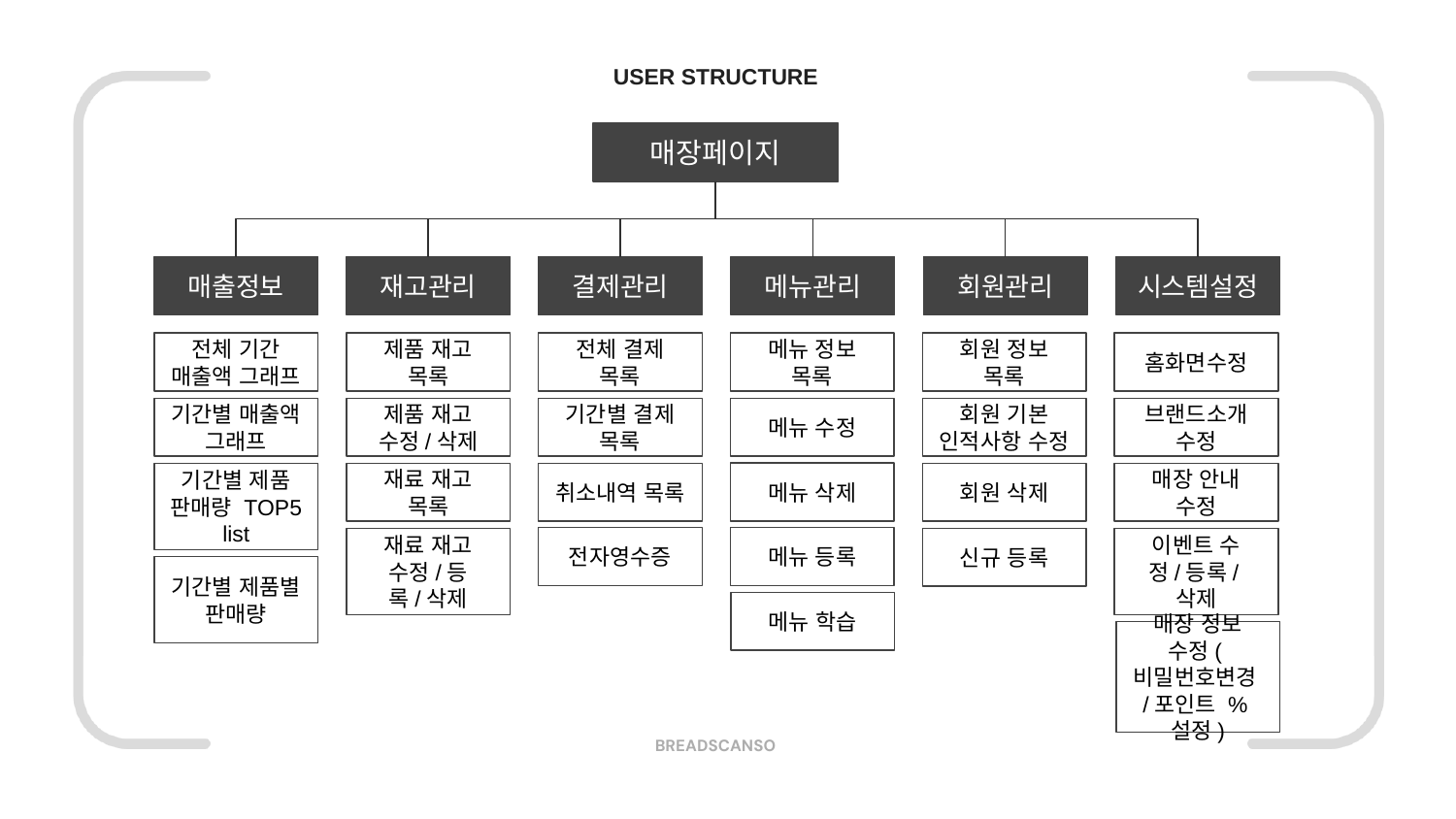

USER STRUCTURE
매장페이지
매출정보
재고관리
결제관리
메뉴관리
회원관리
시스템설정
전체 기간 매출액 그래프
제품 재고 목록
전체 결제 목록
메뉴 정보 목록
회원 정보 목록
홈화면수정
기간별 매출액 그래프
제품 재고 수정/삭제
기간별 결제 목록
메뉴 수정
회원 기본 인적사항 수정
브랜드소개
수정
메뉴 삭제
기간별 제품 판매량 TOP5 list
재료 재고 목록
취소내역 목록
회원 삭제
매장 안내 수정
전자영수증
메뉴 등록
재료 재고 수정/등록/삭제
신규 등록
이벤트 수정/등록/삭제
기간별 제품별 판매량
메뉴 학습
매장 정보 수정(비밀번호변경/포인트 %설정)
BREADSCANSO